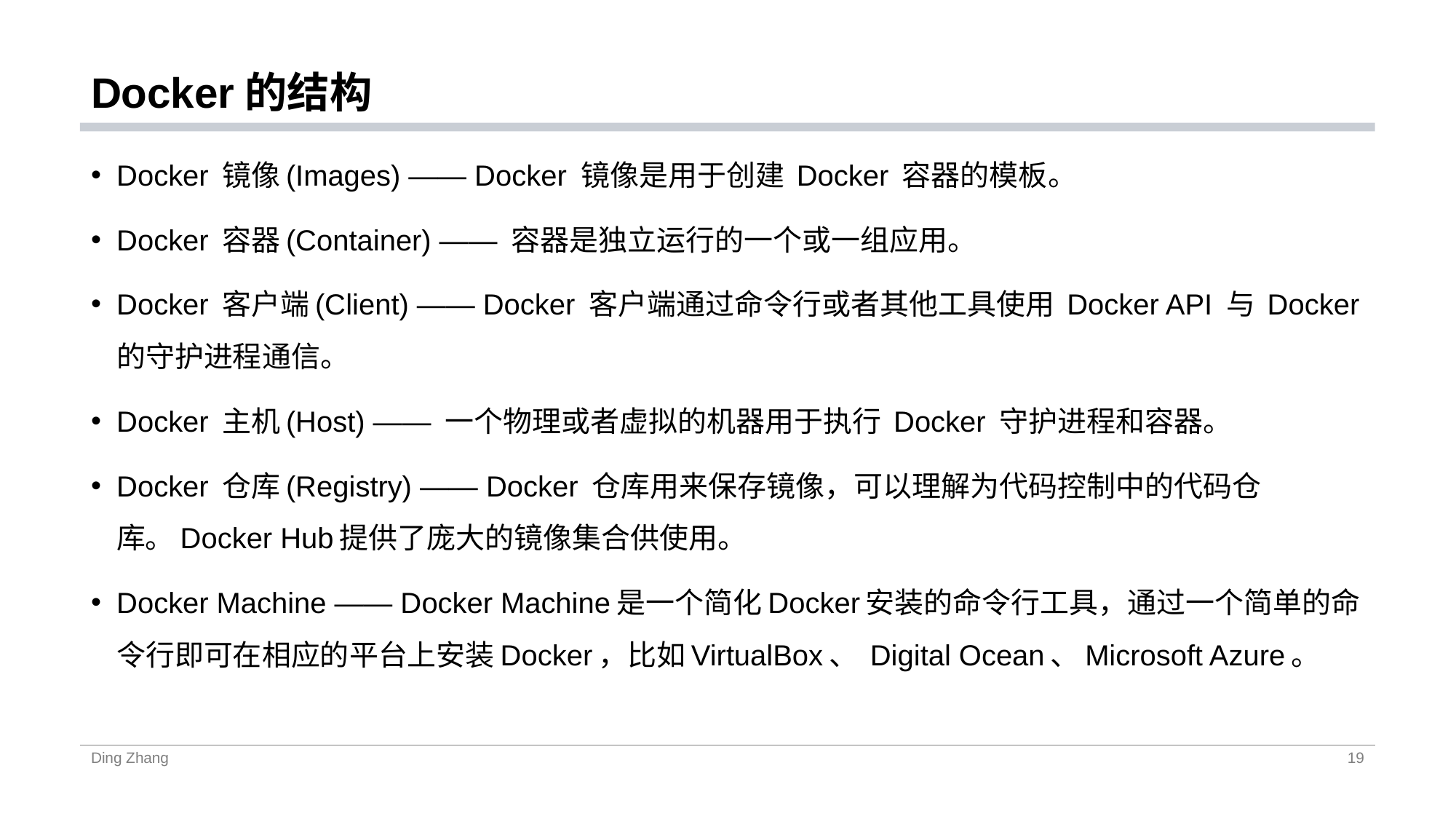

# Docker的结构
Docker 镜像(Images) —— Docker 镜像是用于创建 Docker 容器的模板。
Docker 容器(Container) —— 容器是独立运行的一个或一组应用。
Docker 客户端(Client) —— Docker 客户端通过命令行或者其他工具使用 Docker API 与 Docker 的守护进程通信。
Docker 主机(Host) —— 一个物理或者虚拟的机器用于执行 Docker 守护进程和容器。
Docker 仓库(Registry) —— Docker 仓库用来保存镜像，可以理解为代码控制中的代码仓库。Docker Hub提供了庞大的镜像集合供使用。
Docker Machine —— Docker Machine是一个简化Docker安装的命令行工具，通过一个简单的命令行即可在相应的平台上安装Docker，比如VirtualBox、 Digital Ocean、Microsoft Azure。
Ding Zhang
19